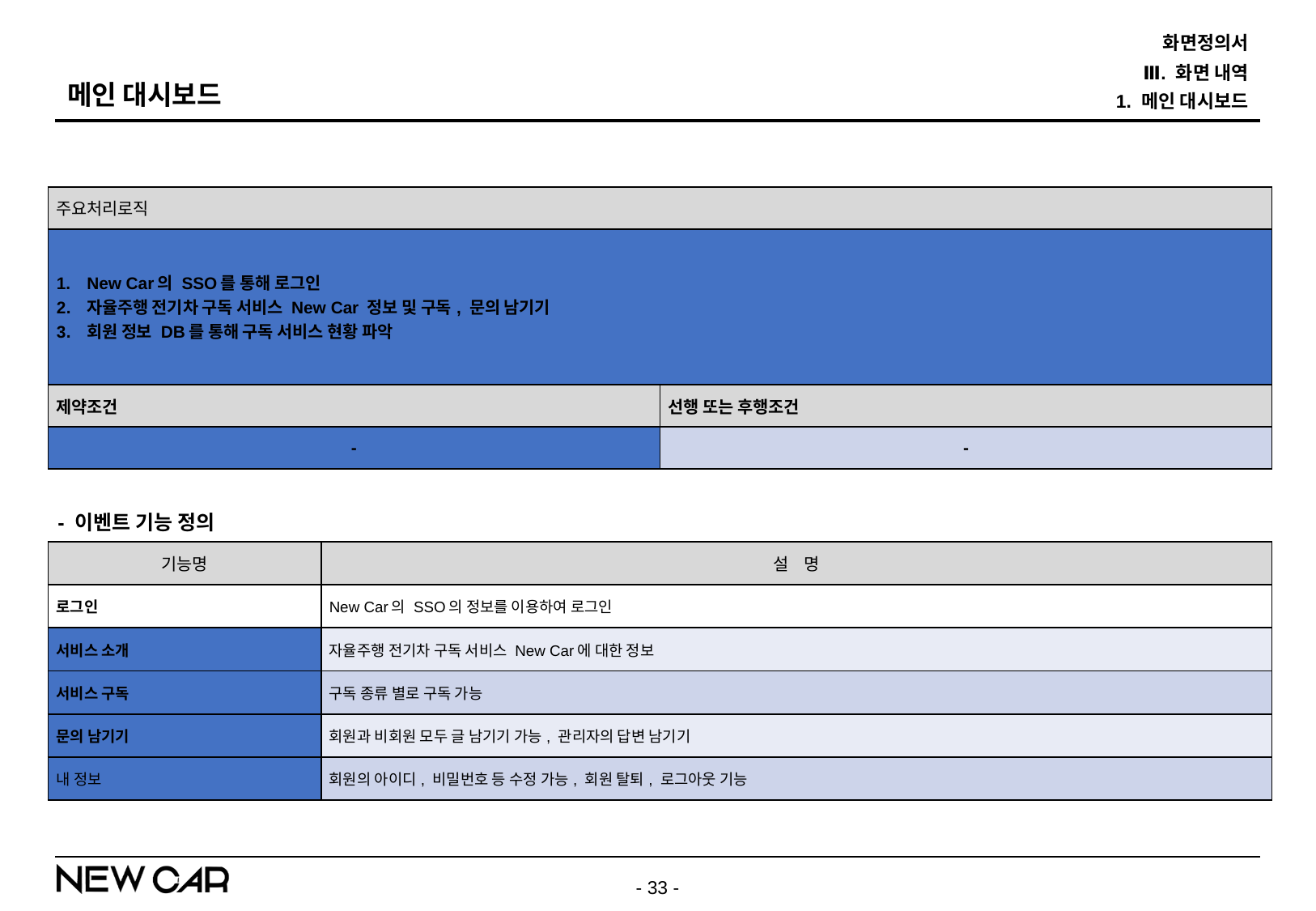

화면정의서
Ⅲ. 화면 내역
메인 대시보드
1. 메인 대시보드
| 주요처리로직 |  |
| --- | --- |
| New Car의 SSO를 통해 로그인 자율주행 전기차 구독 서비스 New Car 정보 및 구독, 문의 남기기 회원 정보 DB를 통해 구독 서비스 현황 파악 |  |
| 제약조건 | 선행 또는 후행조건 |
| - | - |
- 이벤트 기능 정의
| 기능명 | 설 명 |
| --- | --- |
| 로그인 | New Car의 SSO의 정보를 이용하여 로그인 |
| 서비스 소개 | 자율주행 전기차 구독 서비스 New Car에 대한 정보 |
| 서비스 구독 | 구독 종류 별로 구독 가능 |
| 문의 남기기 | 회원과 비회원 모두 글 남기기 가능, 관리자의 답변 남기기 |
| 내 정보 | 회원의 아이디, 비밀번호 등 수정 가능, 회원 탈퇴, 로그아웃 기능 |